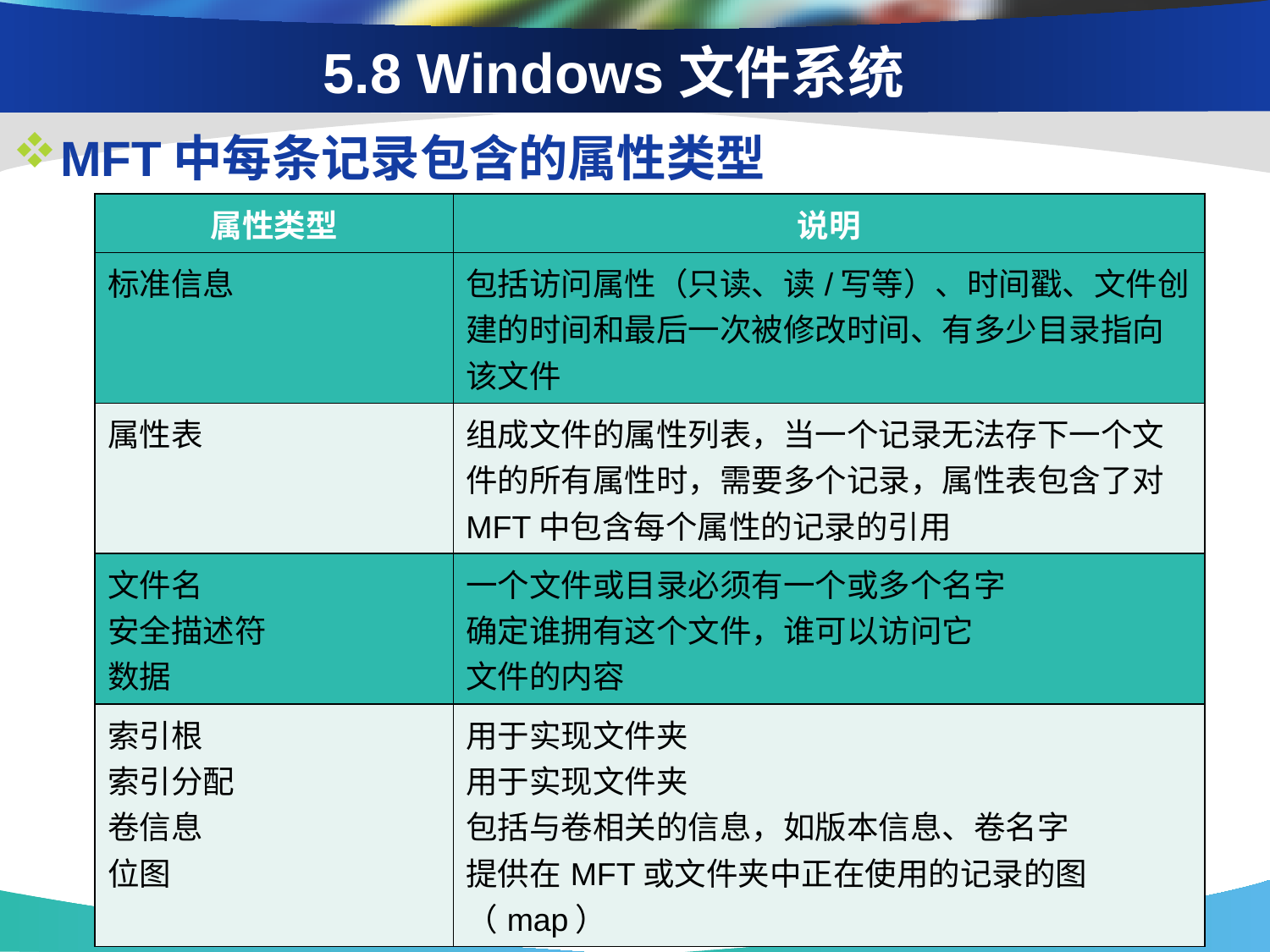

# 5.8 Windows文件系统
MFT中每条记录包含的属性类型

| 属性类型 | 说明 |
| --- | --- |
| 标准信息 | 包括访问属性（只读、读/写等）、时间戳、文件创建的时间和最后一次被修改时间、有多少目录指向该文件 |
| 属性表 | 组成文件的属性列表，当一个记录无法存下一个文件的所有属性时，需要多个记录，属性表包含了对MFT中包含每个属性的记录的引用 |
| 文件名 安全描述符 数据 | 一个文件或目录必须有一个或多个名字 确定谁拥有这个文件，谁可以访问它 文件的内容 |
| 索引根 索引分配 卷信息 位图 | 用于实现文件夹 用于实现文件夹 包括与卷相关的信息，如版本信息、卷名字 提供在MFT或文件夹中正在使用的记录的图（map） |
深绿色为必需的文件属性，其他可选